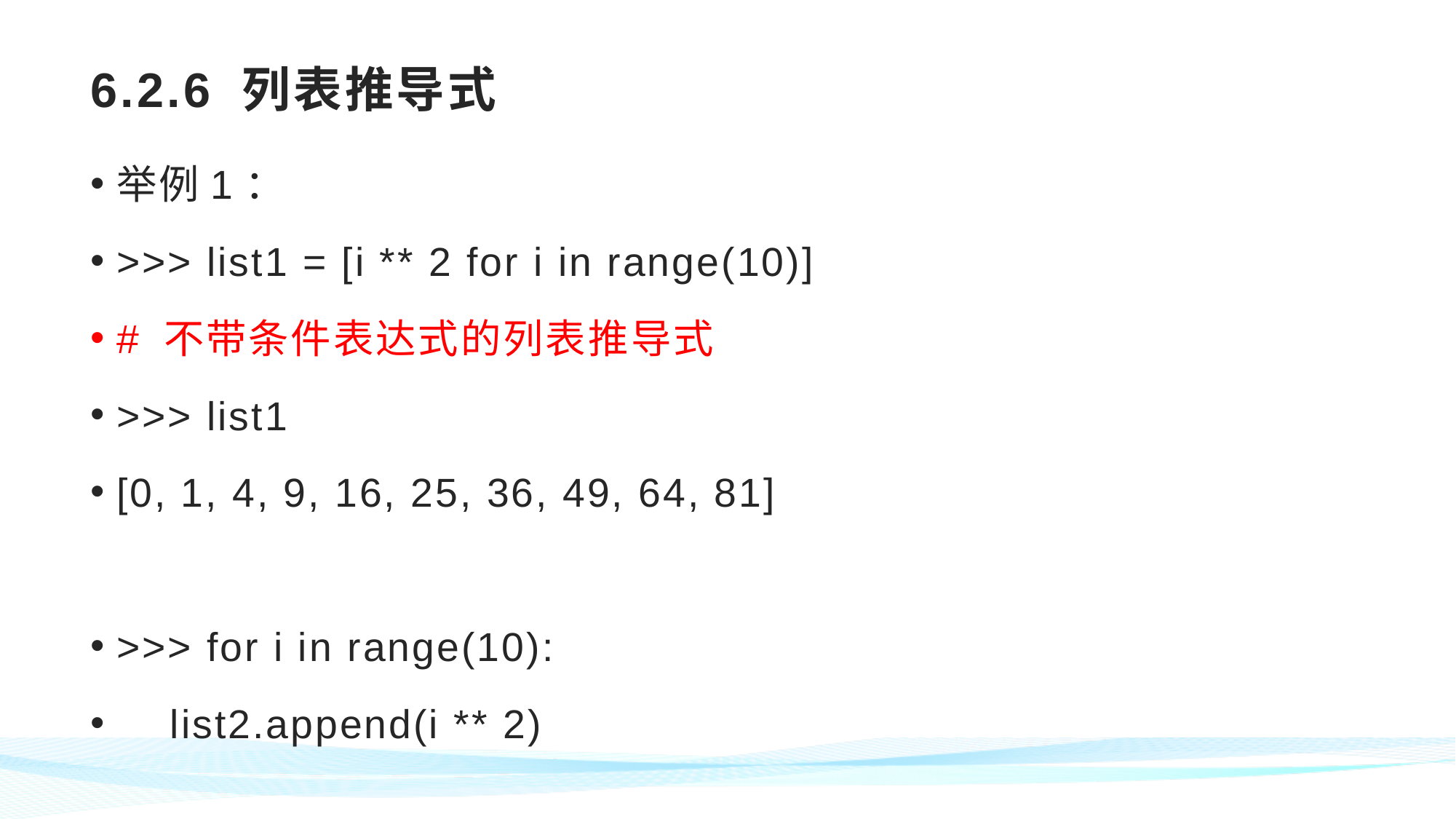

# 6.2.6 列表推导式
举例1：
>>> list1 = [i ** 2 for i in range(10)]
# 不带条件表达式的列表推导式
>>> list1
[0, 1, 4, 9, 16, 25, 36, 49, 64, 81]

>>> for i in range(10):
    list2.append(i ** 2)
38